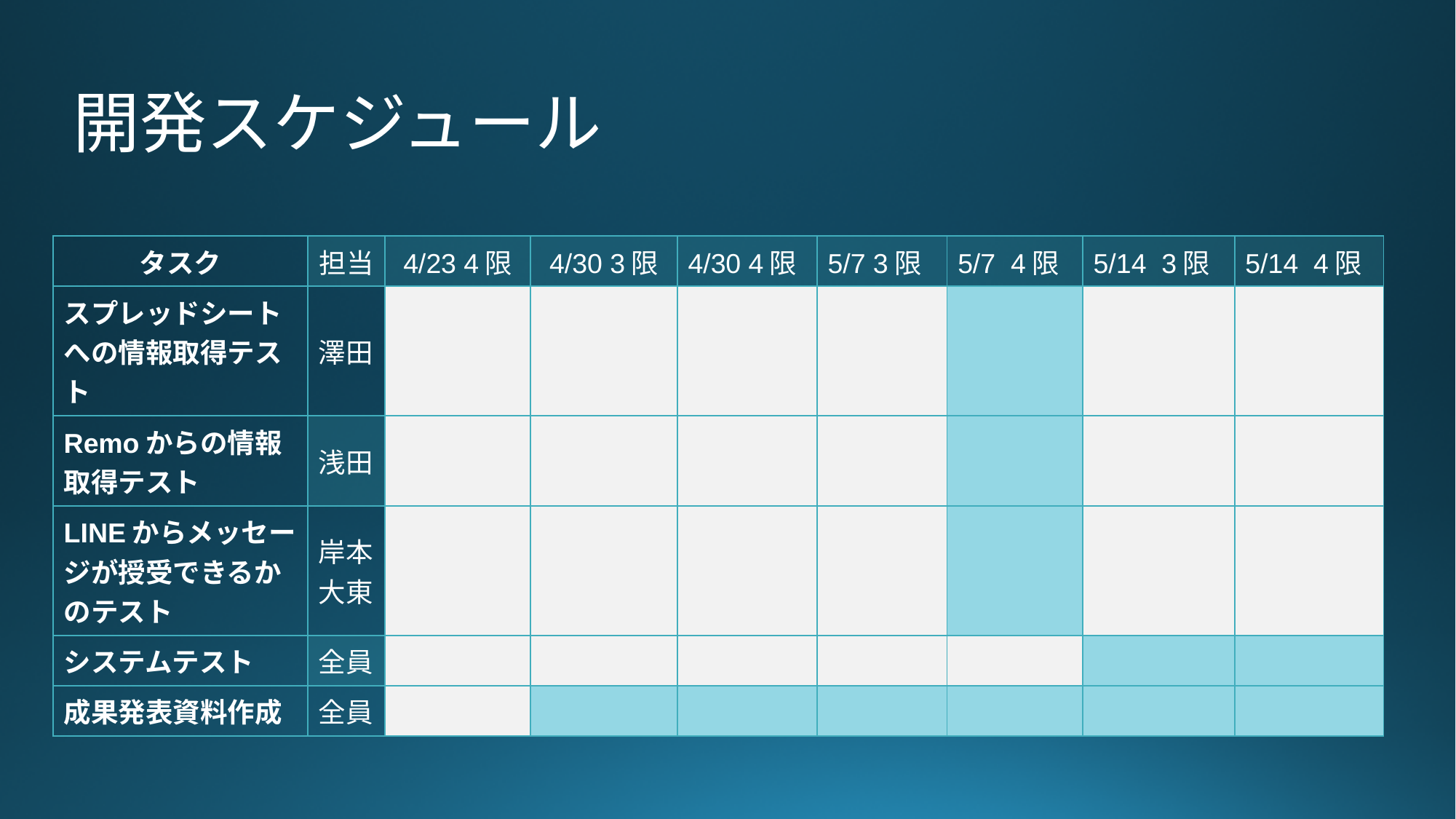

# 開発スケジュール
| タスク | 担当 | 4/23 4限 | 4/30 3限 | 4/30 4限 | 5/7 3限 | 5/7 4限 | 5/14 3限 | 5/14 4限 |
| --- | --- | --- | --- | --- | --- | --- | --- | --- |
| スプレッドシートへの情報取得テスト | 澤田 |  |  |  |  |  |  |  |
| Remoからの情報取得テスト | 浅田 |  |  |  |  |  |  |  |
| LINEからメッセージが授受できるかのテスト | 岸本 大東 |  |  |  |  |  |  |  |
| システムテスト | 全員 |  |  |  |  |  |  |  |
| 成果発表資料作成 | 全員 |  |  |  |  |  |  |  |